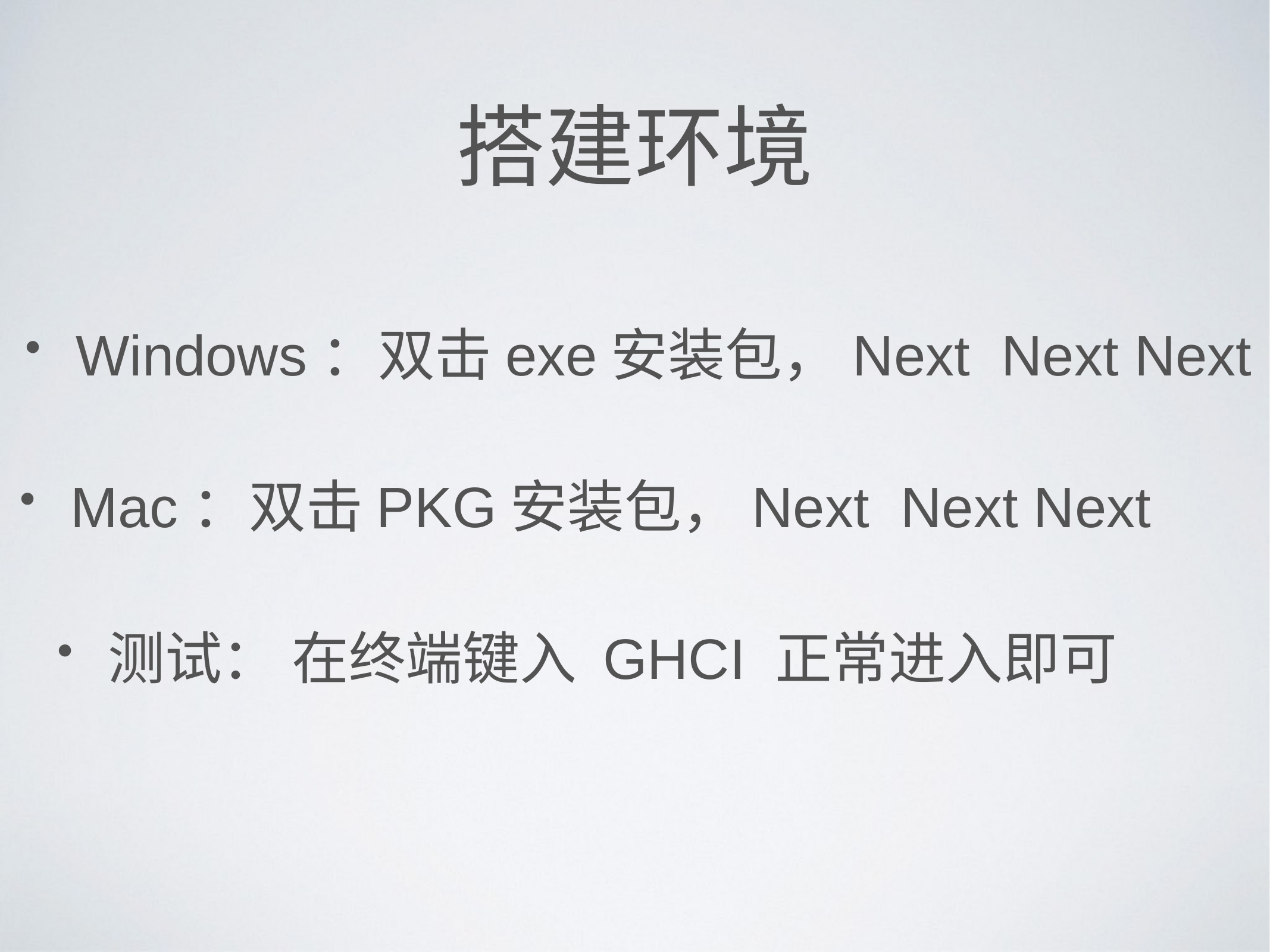

# 搭建环境
Windows：双击exe安装包，Next  Next Next
Mac：双击PKG安装包，Next  Next Next
测试： 在终端键入 GHCI 正常进入即可